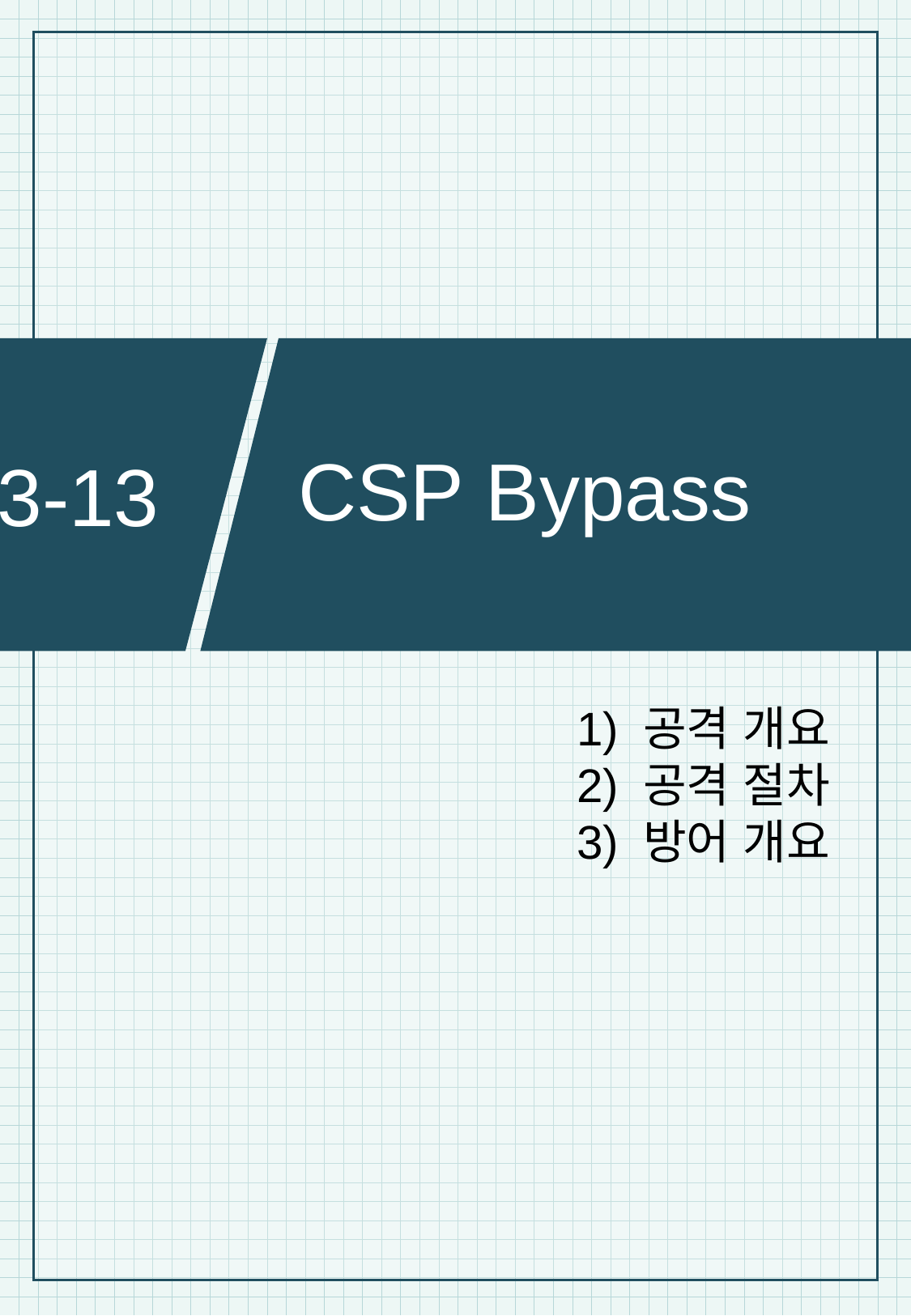

CSP Bypass
3-13
1) 공격 개요
2) 공격 절차
3) 방어 개요